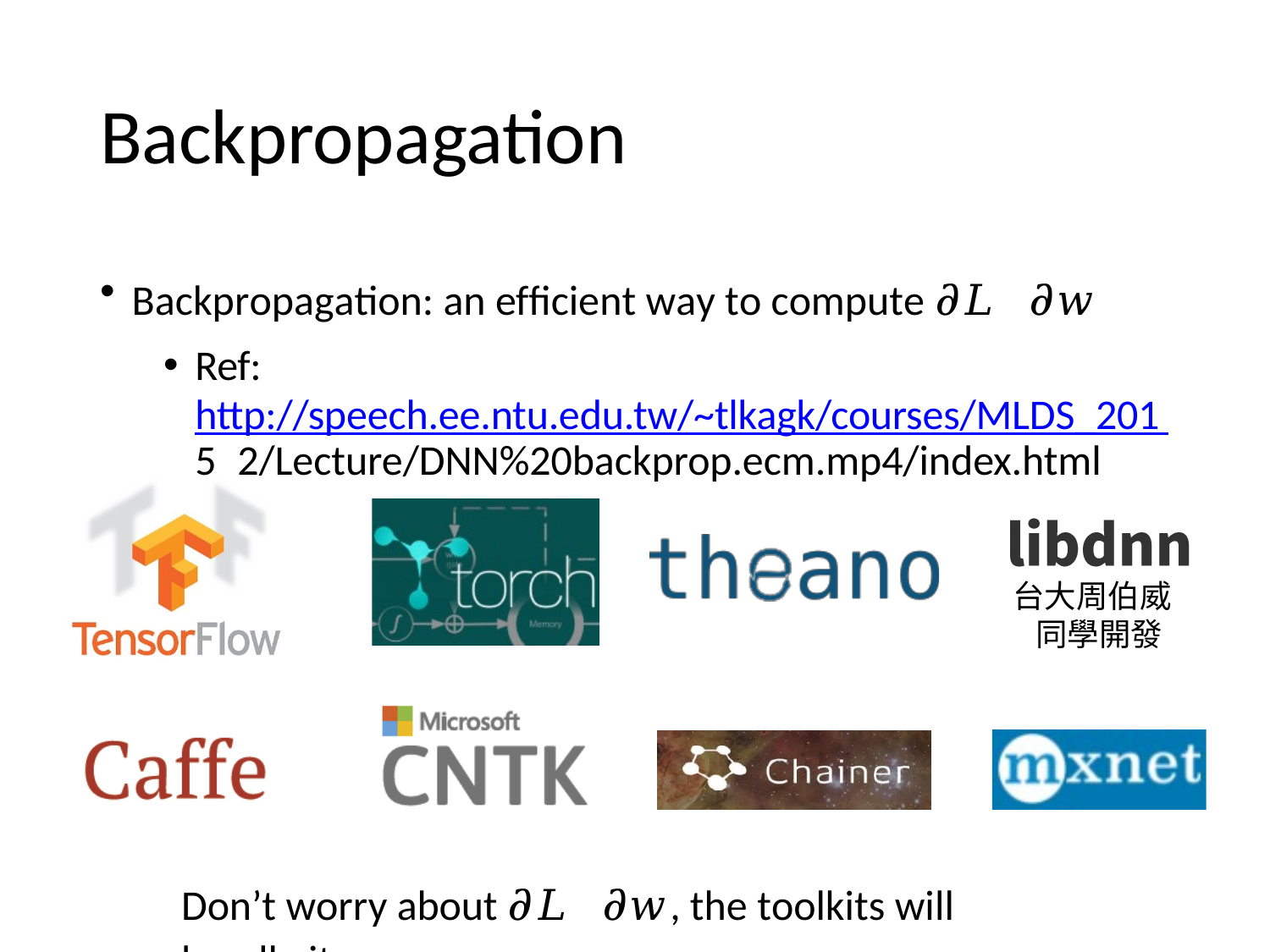

# Backpropagation
Backpropagation: an efficient way to compute 𝜕𝐿 𝜕𝑤
Ref:
http://speech.ee.ntu.edu.tw/~tlkagk/courses/MLDS_201  5_2/Lecture/DNN%20backprop.ecm.mp4/index.html

台大周伯威  同學開發

Don’t worry about 𝜕𝐿 𝜕𝑤, the toolkits will  handle it.